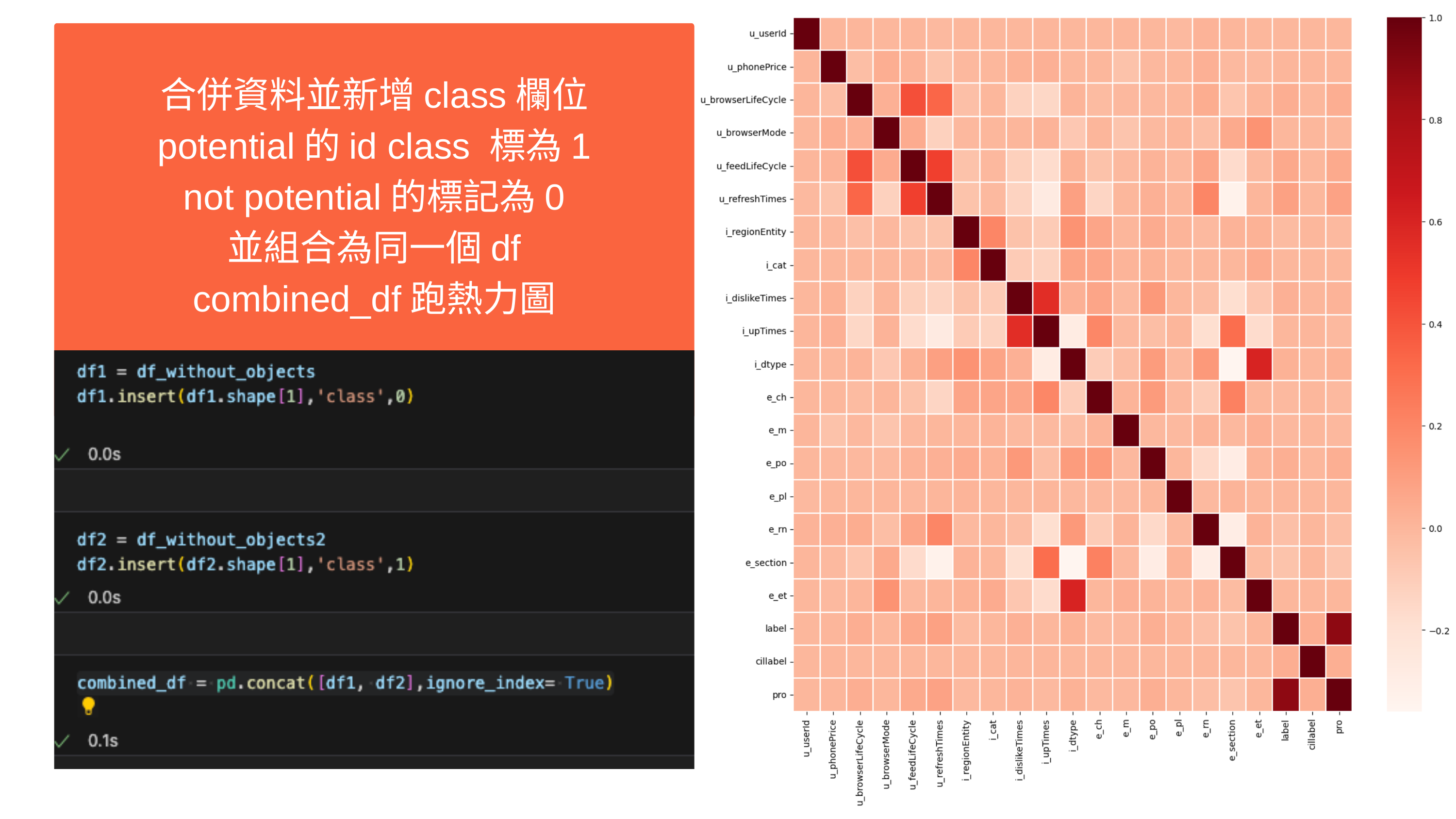

合併資料並新增class欄位
potential的id class 標為1
not potential的標記為0
並組合為同一個df
combined_df跑熱力圖